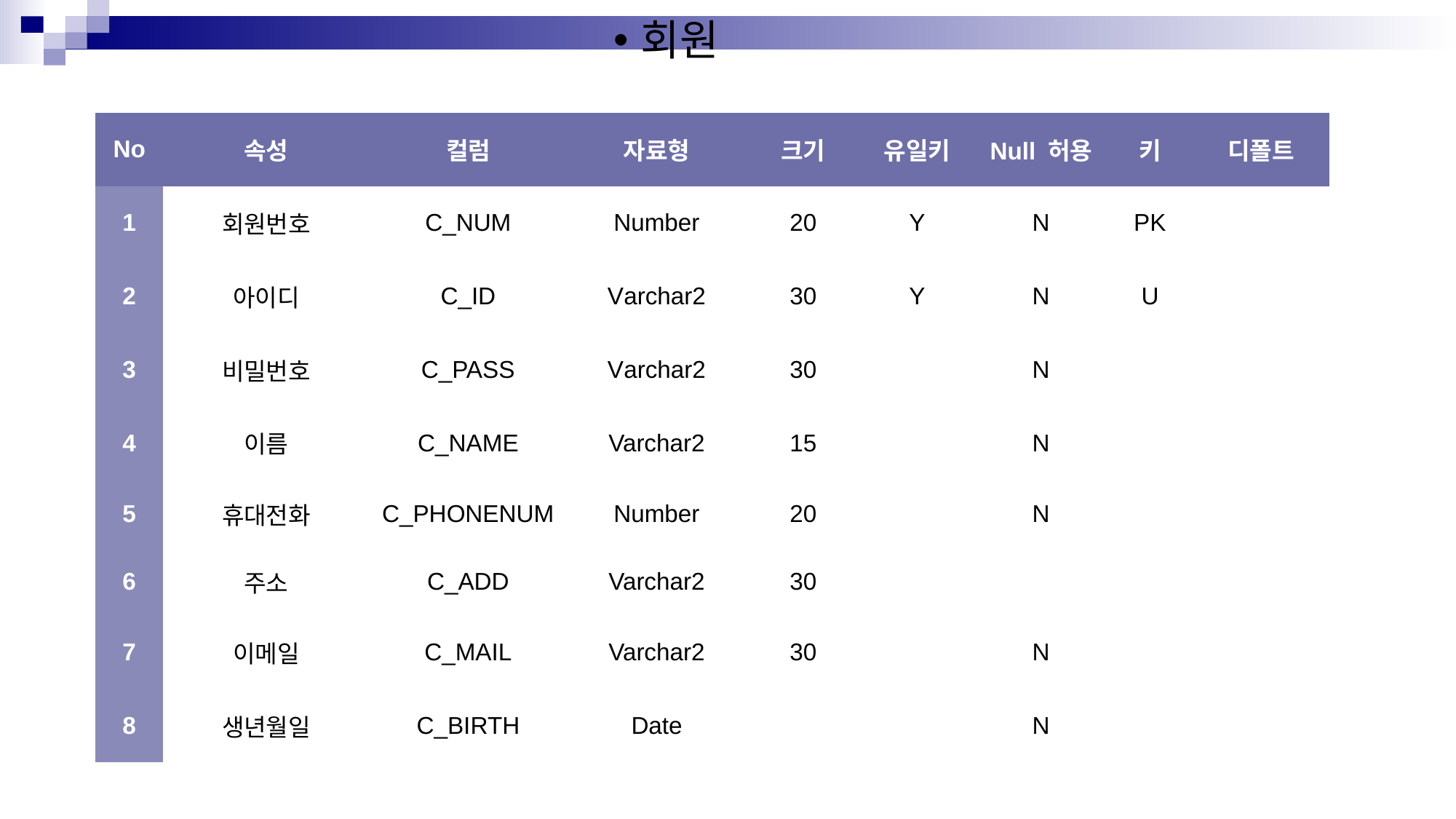

회원
| No | 속성 | 컬럼 | 자료형 | 크기 | 유일키 | Null 허용 | 키 | 디폴트 |
| --- | --- | --- | --- | --- | --- | --- | --- | --- |
| 1 | 회원번호 | C\_NUM | Number | 20 | Y | N | PK |  |
| 2 | 아이디 | C\_ID | Varchar2 | 30 | Y | N | U |  |
| 3 | 비밀번호 | C\_PASS | Varchar2 | 30 |  | N |  |  |
| 4 | 이름 | C\_NAME | Varchar2 | 15 |  | N |  |  |
| 5 | 휴대전화 | C\_PHONENUM | Number | 20 |  | N |  |  |
| 6 | 주소 | C\_ADD | Varchar2 | 30 |  |  |  |  |
| 7 | 이메일 | C\_MAIL | Varchar2 | 30 |  | N |  |  |
| 8 | 생년월일 | C\_BIRTH | Date |  |  | N |  |  |